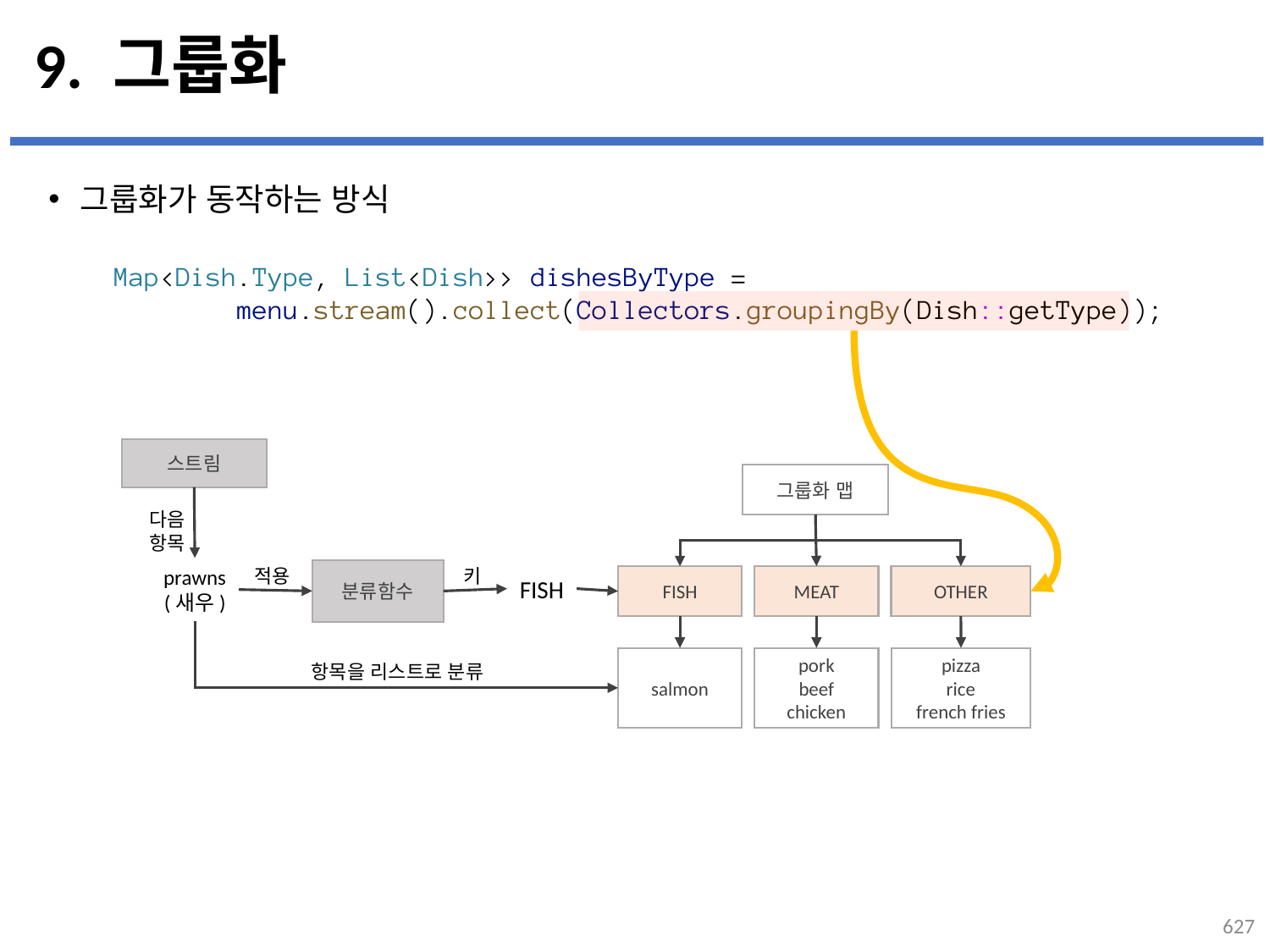

# 9. 그룹화
그룹화가 동작하는 방식
Map<Dish.Type, List<Dish>> dishesByType =
        menu.stream().collect(Collectors.groupingBy(Dish::getType));

스트림
그룹화 맵
다음
항목
적용
키
prawns
(새우)
분류함수
FISH
MEAT
OTHER
FISH
salmon
pork
beef
chicken
pizza
rice
french fries
항목을 리스트로 분류
627